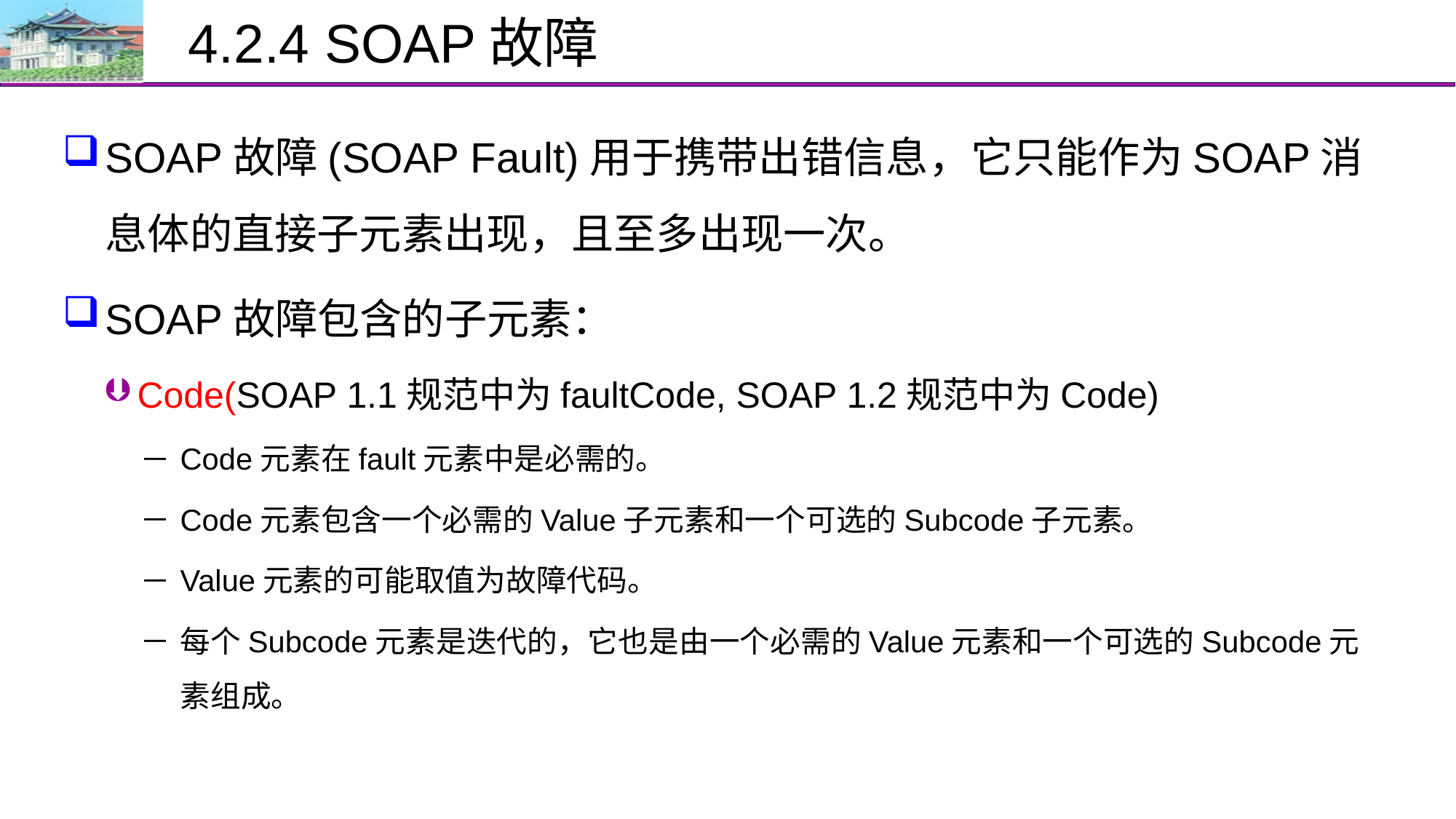

# 4.2.4 SOAP故障
SOAP故障(SOAP Fault)用于携带出错信息，它只能作为SOAP消息体的直接子元素出现，且至多出现一次。
SOAP故障包含的子元素：
Code(SOAP 1.1规范中为faultCode, SOAP 1.2规范中为Code)
Code元素在fault元素中是必需的。
Code元素包含一个必需的Value子元素和一个可选的Subcode子元素。
Value元素的可能取值为故障代码。
每个Subcode元素是迭代的，它也是由一个必需的Value元素和一个可选的Subcode元素组成。